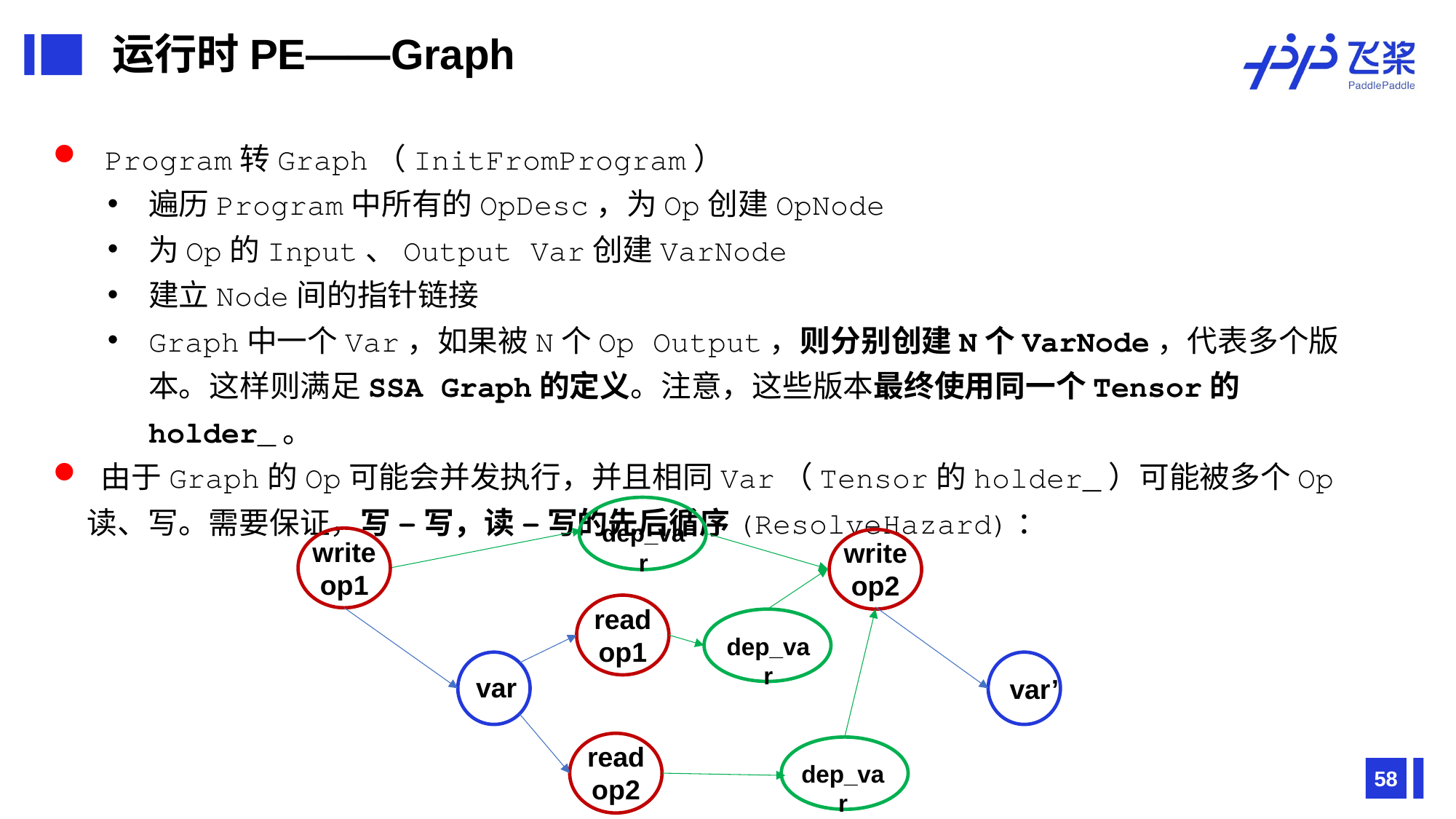

运行时PE——Graph

 Program转Graph（InitFromProgram）
遍历Program中所有的OpDesc，为Op创建OpNode
为Op的Input、Output Var创建VarNode
建立Node间的指针链接
Graph中一个Var，如果被N个Op Output，则分别创建N个VarNode，代表多个版本。这样则满足SSA Graph的定义。注意，这些版本最终使用同一个Tensor的holder_。
 由于Graph的Op可能会并发执行，并且相同Var（Tensor的holder_）可能被多个Op读、写。需要保证，写-写，读-写的先后循序(ResolveHazard)：

dep_var

write op1

write op2

read op1

dep_var

var

var’

read op2

dep_var
58